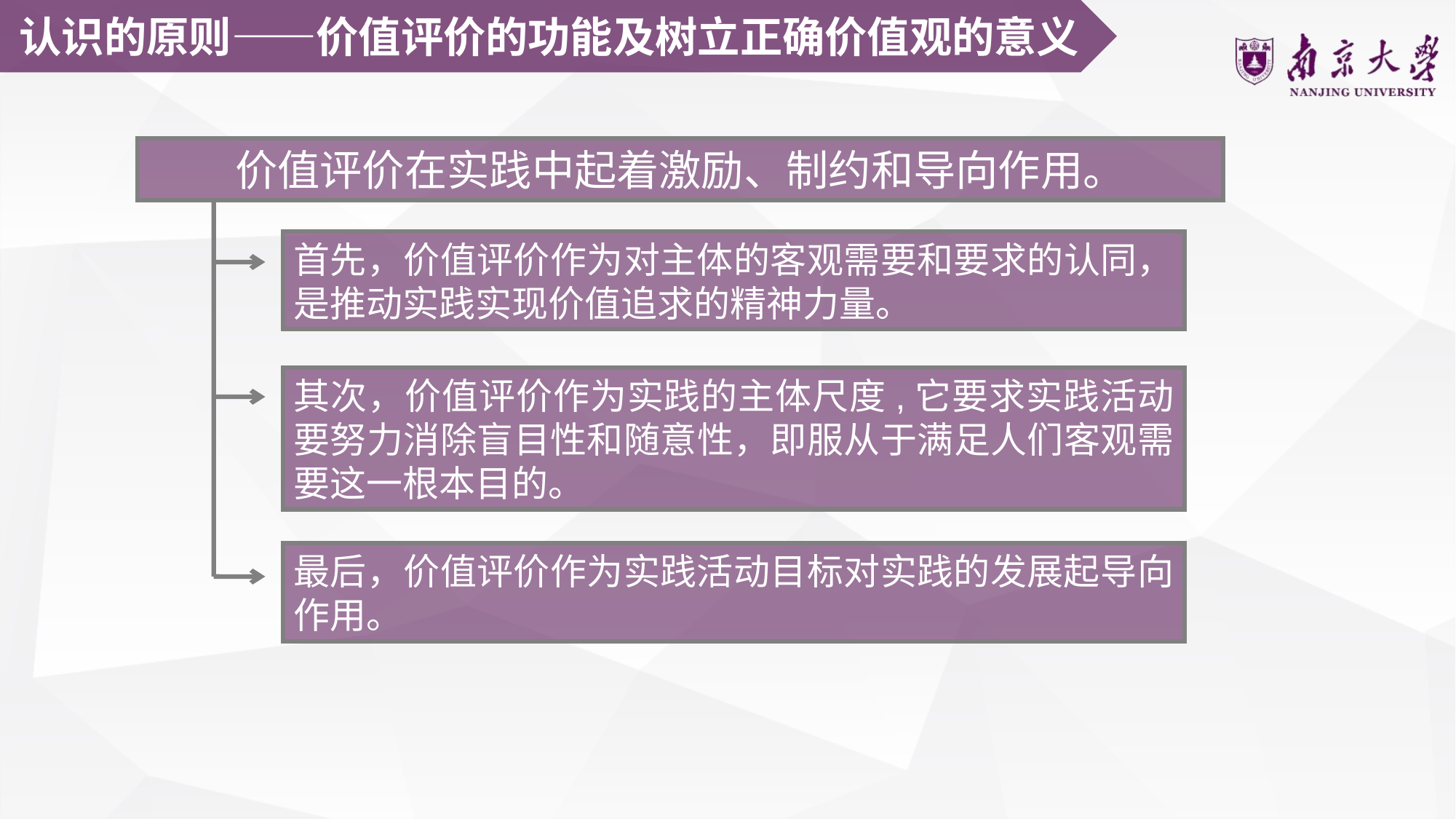

认识的原则——价值评价的功能及树立正确价值观的意义
价值评价在实践中起着激励、制约和导向作用。

首先，价值评价作为对主体的客观需要和要求的认同，是推动实践实现价值追求的精神力量。
其次，价值评价作为实践的主体尺度,它要求实践活动要努力消除盲目性和随意性，即服从于满足人们客观需要这一根本目的。
最后，价值评价作为实践活动目标对实践的发展起导向作用。